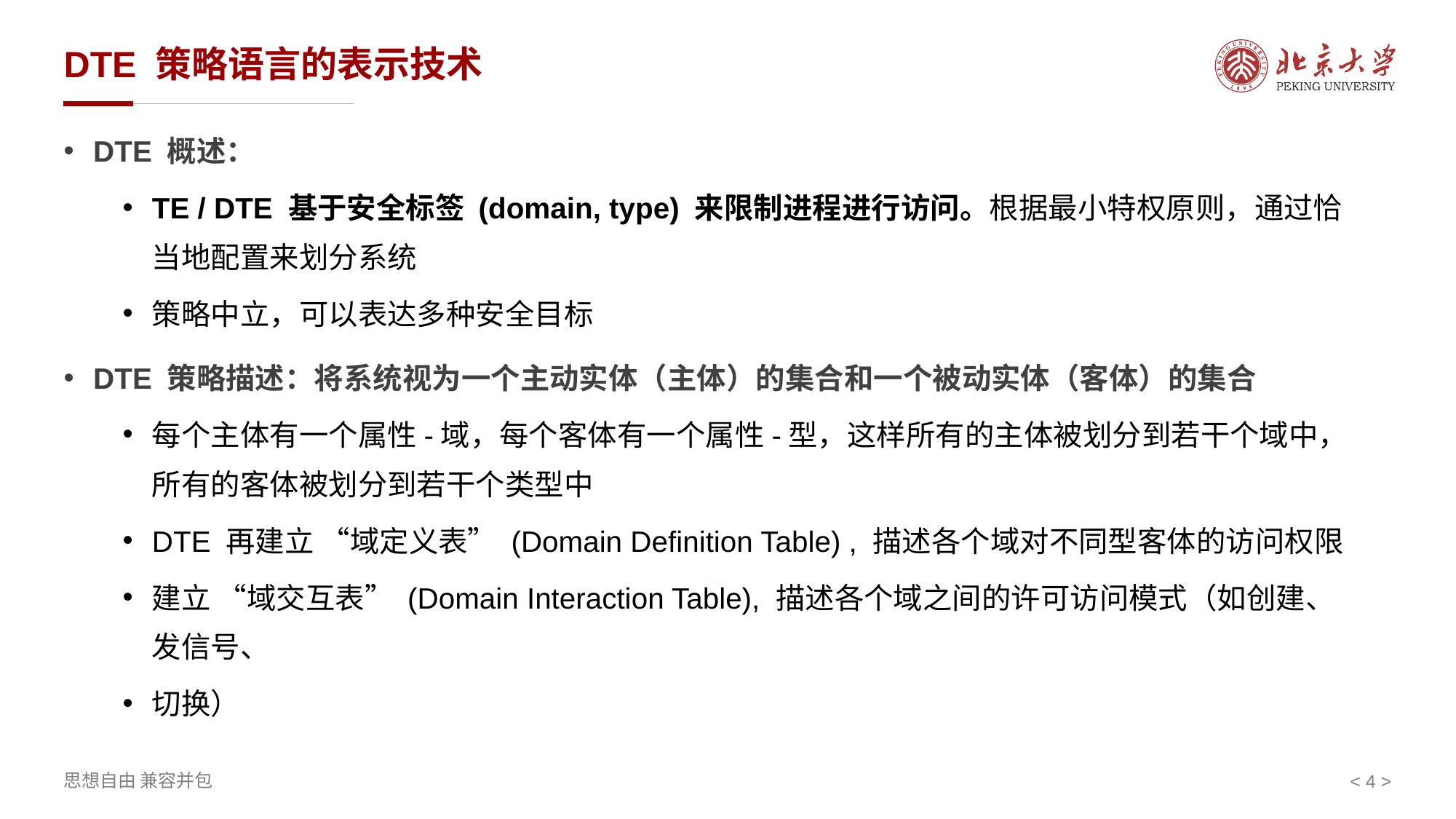

# DTE 策略语言的表示技术
DTE 概述：
TE / DTE 基于安全标签 (domain, type) 来限制进程进行访问。根据最小特权原则，通过恰当地配置来划分系统
策略中立，可以表达多种安全目标
DTE 策略描述：将系统视为一个主动实体（主体）的集合和一个被动实体（客体）的集合
每个主体有一个属性-域，每个客体有一个属性-型，这样所有的主体被划分到若干个域中，所有的客体被划分到若干个类型中
DTE 再建立 “域定义表” (Domain Definition Table) , 描述各个域对不同型客体的访问权限
建立 “域交互表” (Domain Interaction Table), 描述各个域之间的许可访问模式（如创建、发信号、
切换）

< 4 >